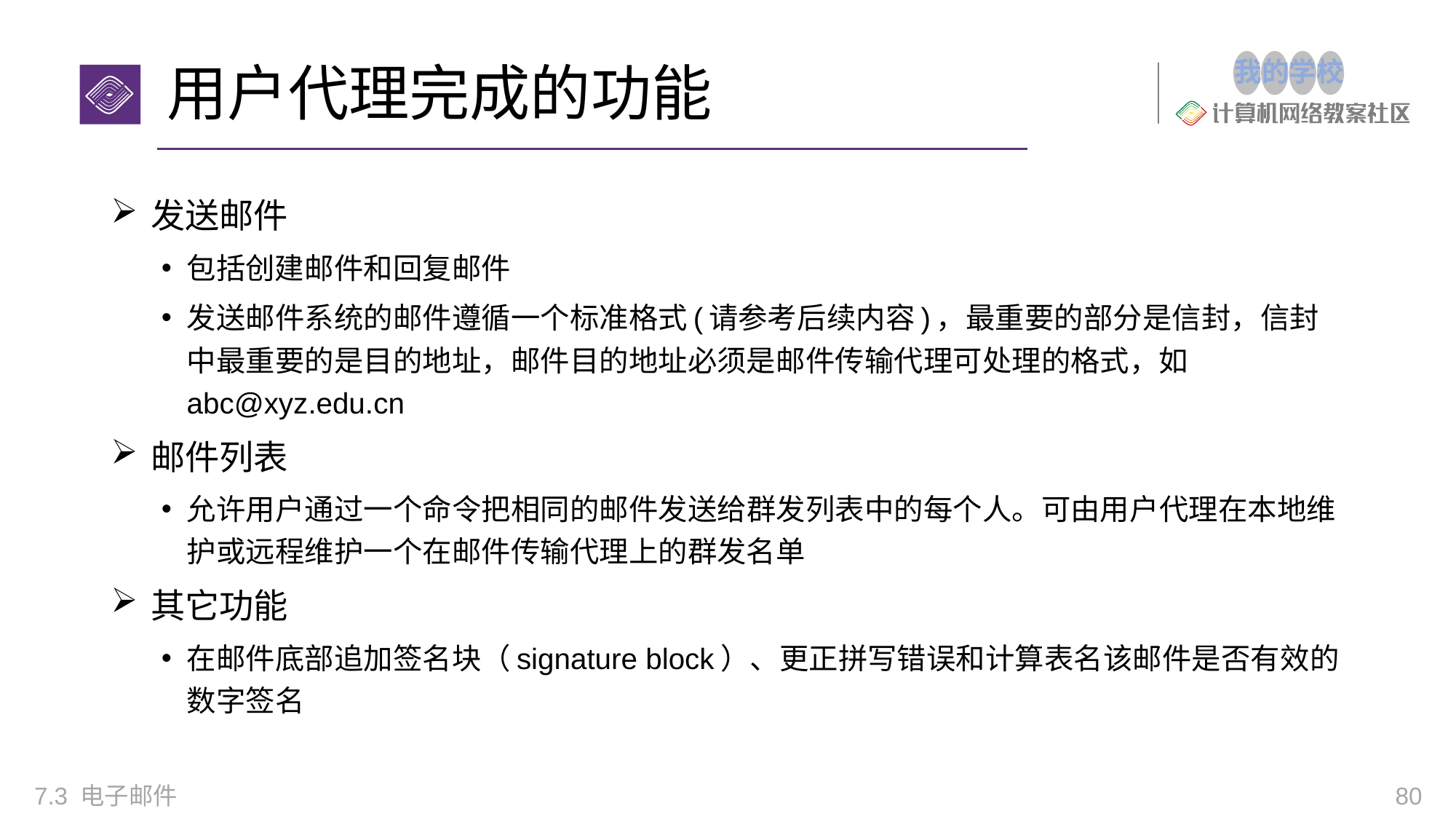

# 用户代理完成的功能
发送邮件
包括创建邮件和回复邮件
发送邮件系统的邮件遵循一个标准格式(请参考后续内容)，最重要的部分是信封，信封中最重要的是目的地址，邮件目的地址必须是邮件传输代理可处理的格式，如abc@xyz.edu.cn
邮件列表
允许用户通过一个命令把相同的邮件发送给群发列表中的每个人。可由用户代理在本地维护或远程维护一个在邮件传输代理上的群发名单
其它功能
在邮件底部追加签名块（signature block）、更正拼写错误和计算表名该邮件是否有效的数字签名
7.3 电子邮件
80